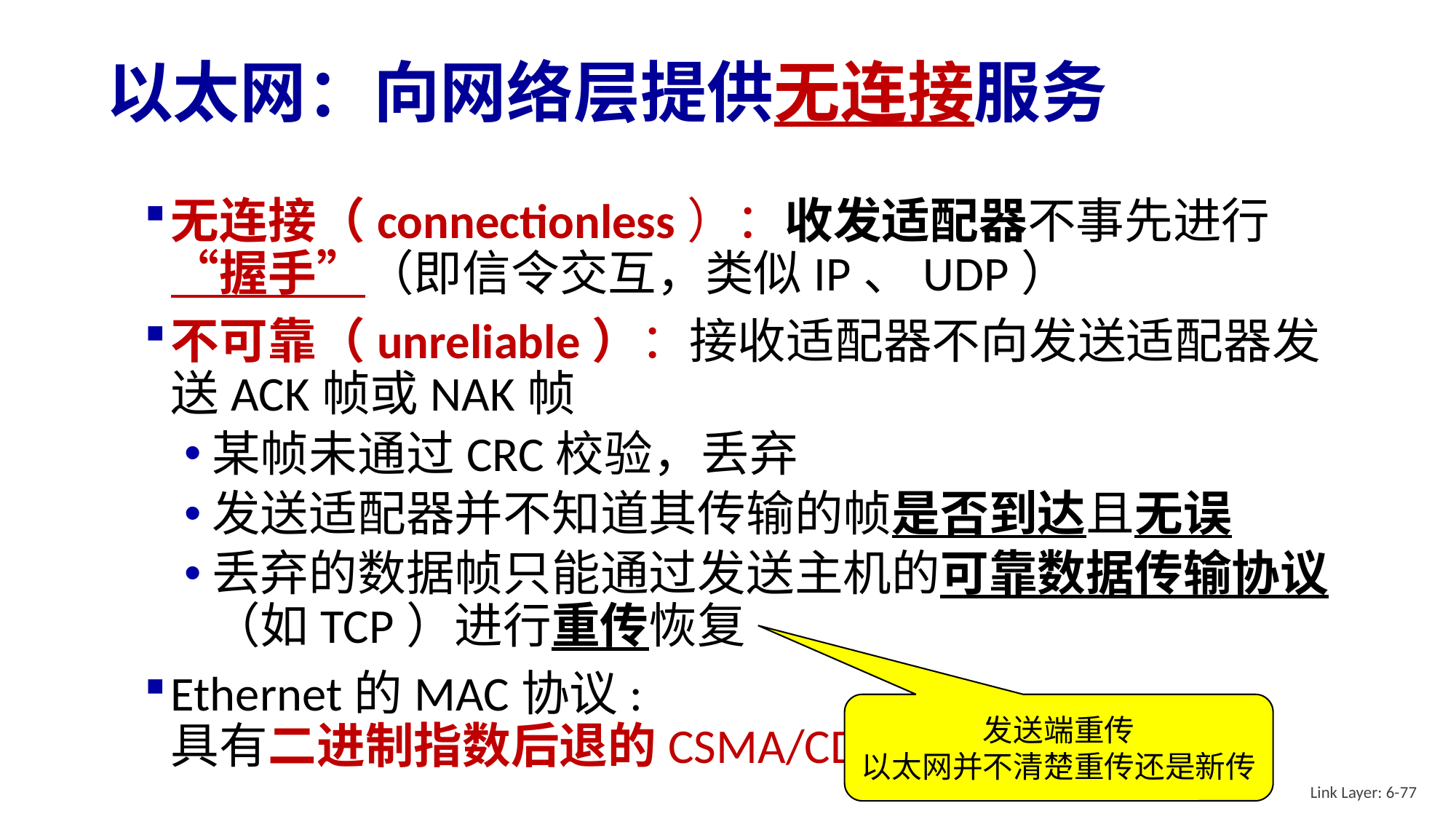

# 以太网：向网络层提供无连接服务
无连接（connectionless）：收发适配器不事先进行“握手”（即信令交互，类似IP、UDP）
不可靠（unreliable）：接收适配器不向发送适配器发送ACK帧或NAK帧
某帧未通过CRC校验，丢弃
发送适配器并不知道其传输的帧是否到达且无误
丢弃的数据帧只能通过发送主机的可靠数据传输协议（如TCP）进行重传恢复
Ethernet的MAC协议: 具有二进制指数后退的CSMA/CD多路访问协议
发送端重传
以太网并不清楚重传还是新传
Link Layer: 6-77